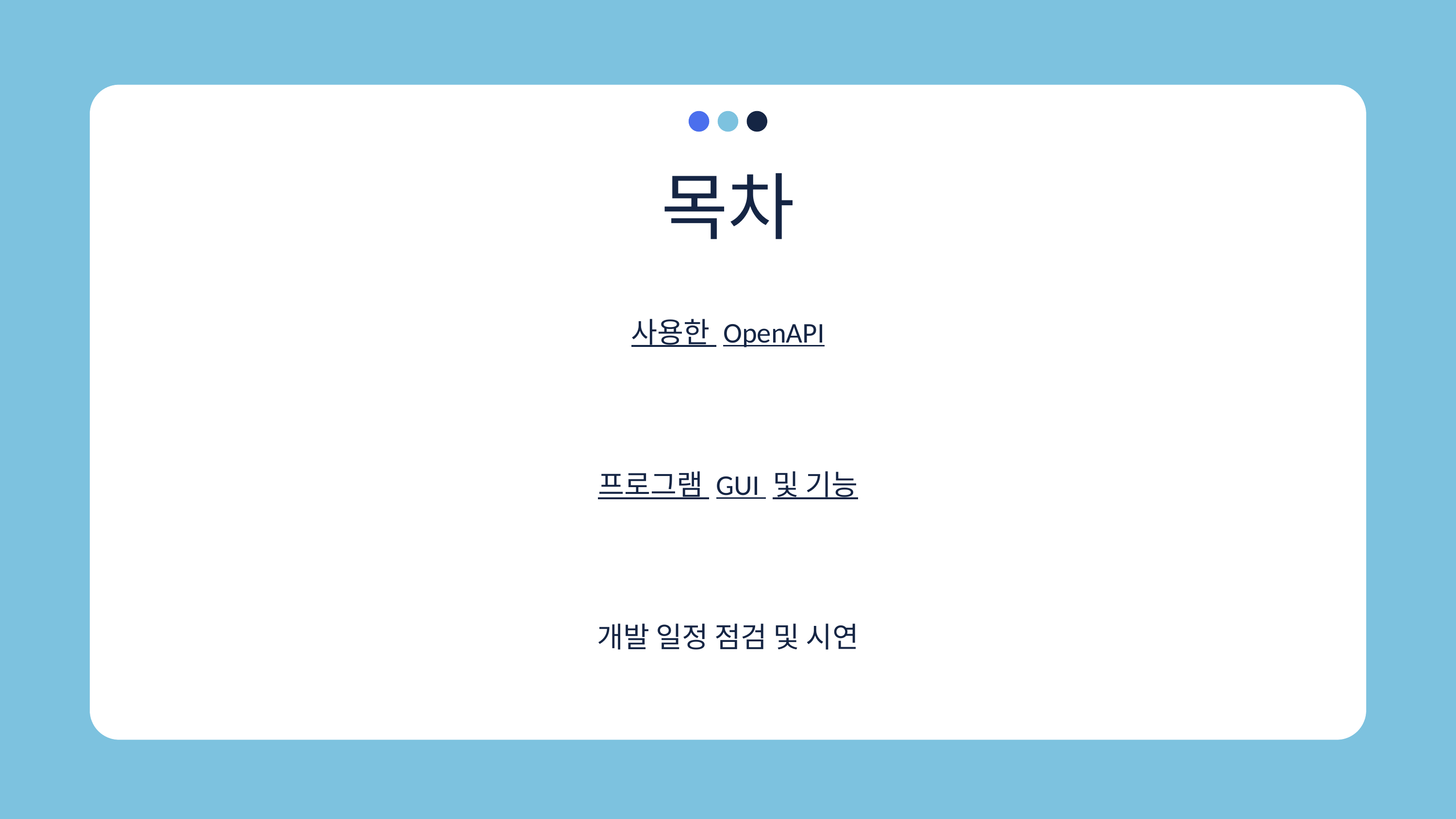

목차
사용한 OpenAPI
프로그램 GUI 및 기능
개발 일정 점검 및 시연